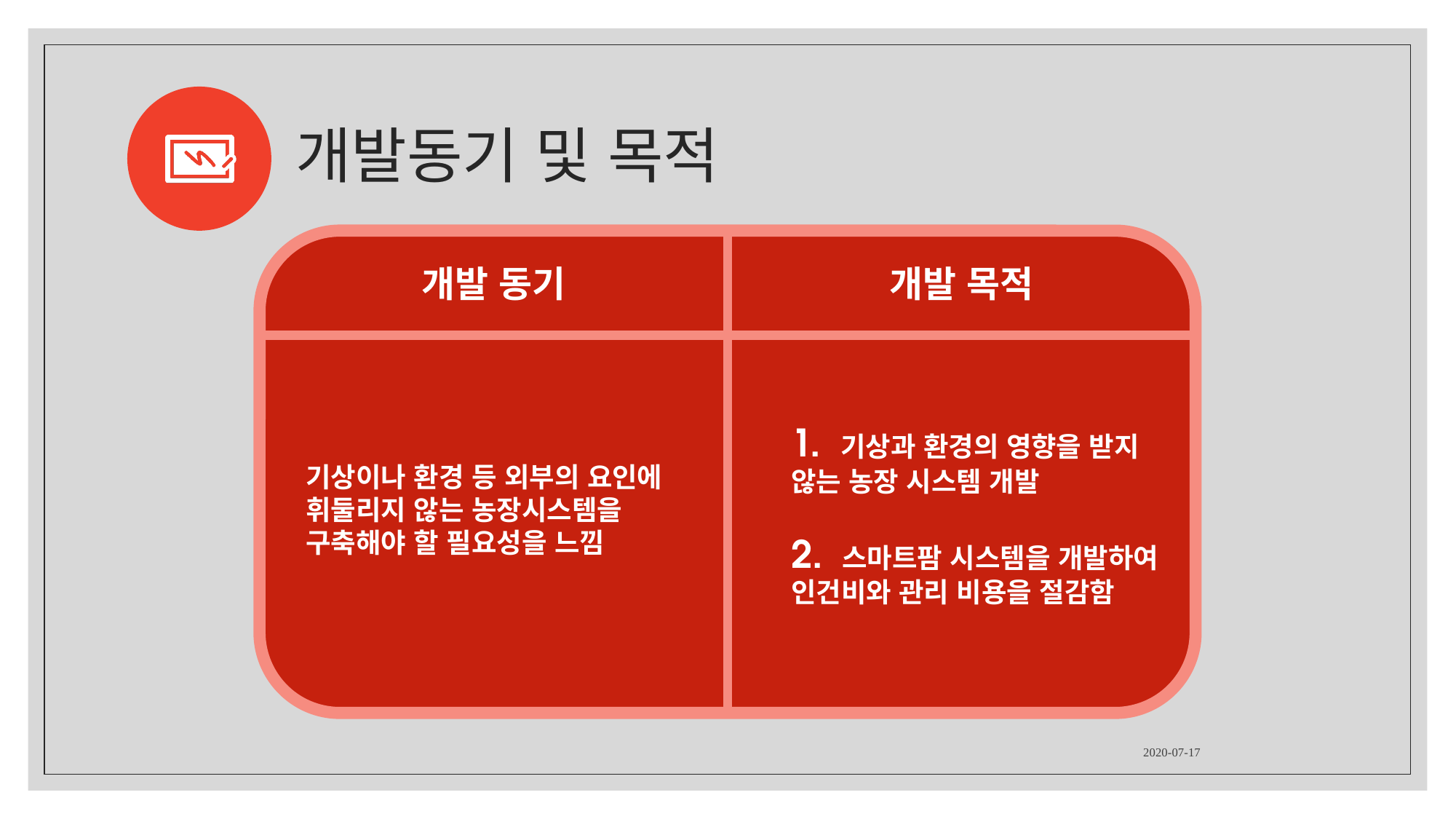

# 개발동기 및 목적

개발 동기
기상이나 환경 등 외부의 요인에 휘둘리지 않는 농장시스템을 구축해야 할 필요성을 느낌
개발 목적
1. 기상과 환경의 영향을 받지 않는 농장 시스템 개발

2. 스마트팜 시스템을 개발하여 인건비와 관리 비용을 절감함
2020-07-17